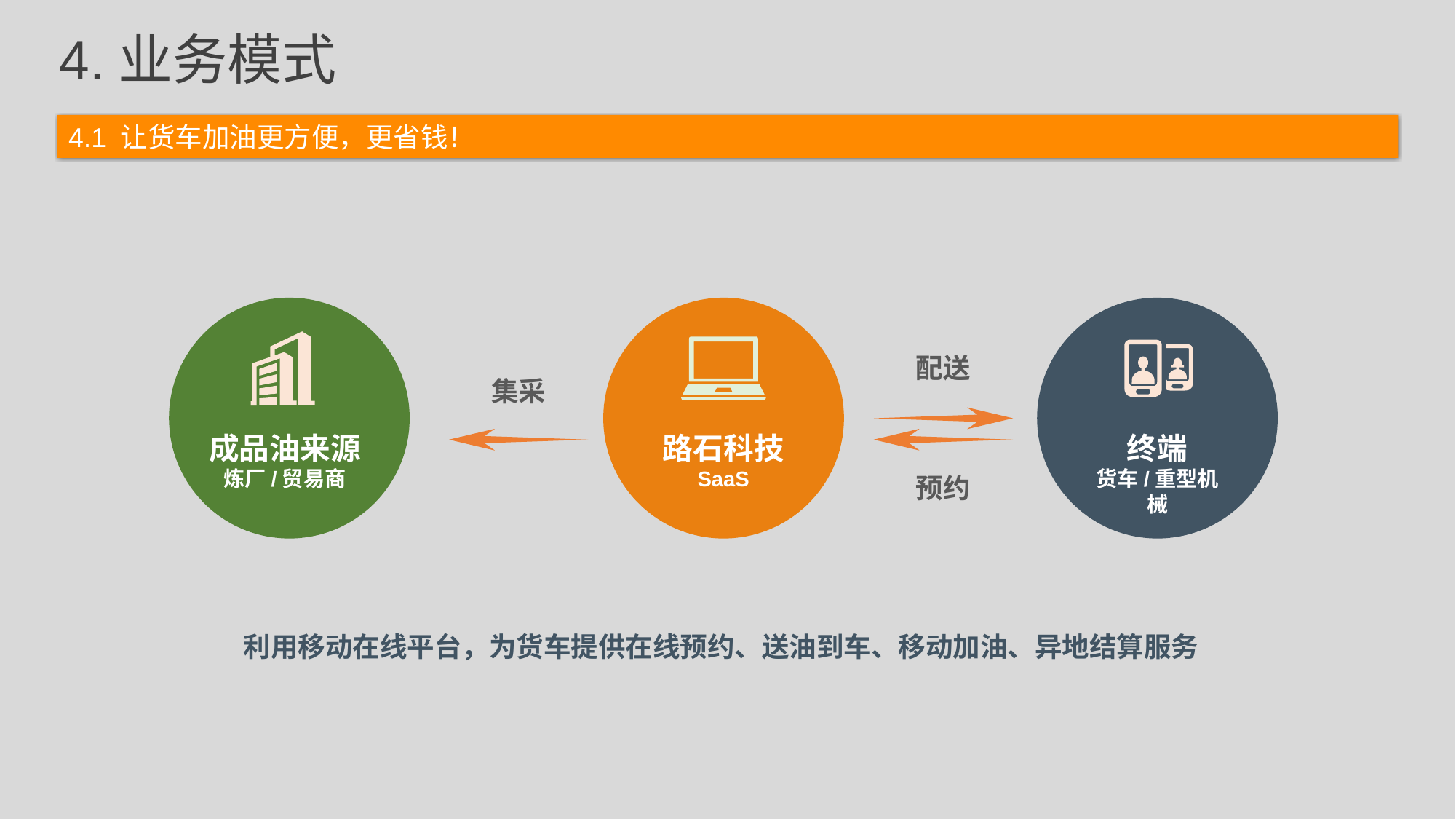

4.业务模式

4.1 让货车加油更方便，更省钱！

配送
集采

成品油来源
炼厂/贸易商
路石科技
SaaS
终端
货车/重型机械
预约
利用移动在线平台，为货车提供在线预约、送油到车、移动加油、异地结算服务